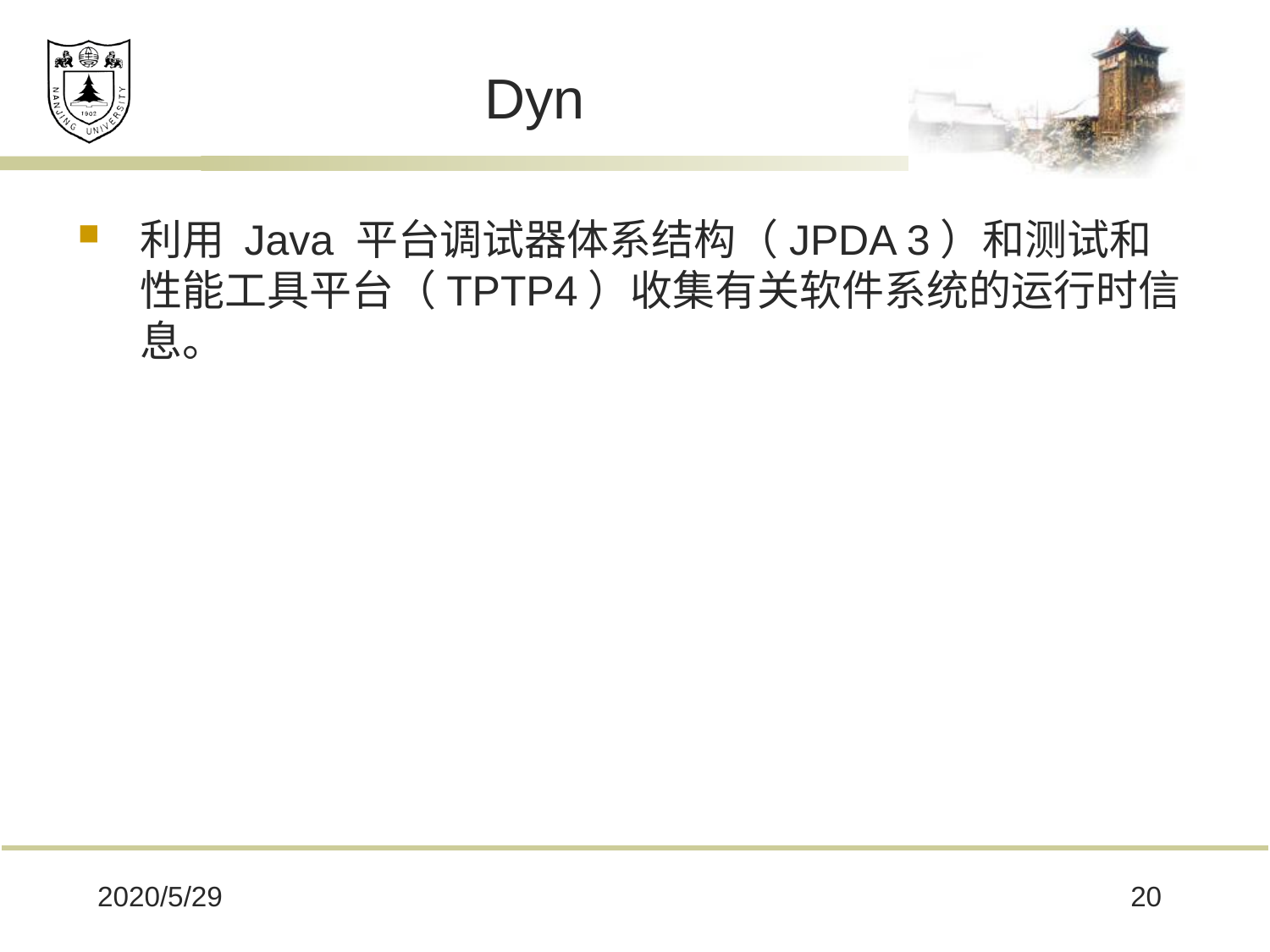

# Dyn
利用 Java 平台调试器体系结构（JPDA 3）和测试和性能工具平台（TPTP4）收集有关软件系统的运行时信息。
2020/5/29
20